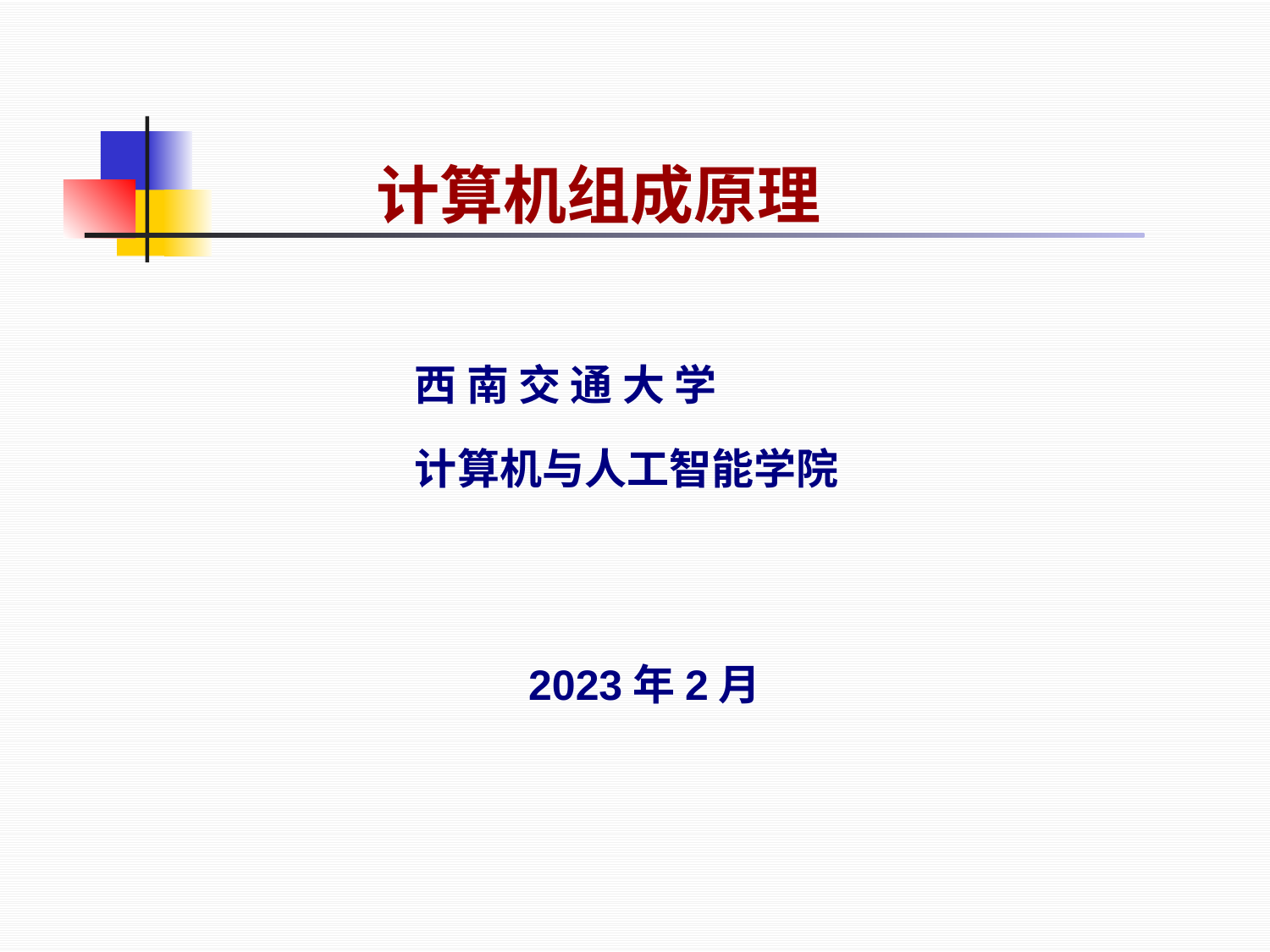

计算机组成原理
西 南 交 通 大 学
计算机与人工智能学院
2023年2月